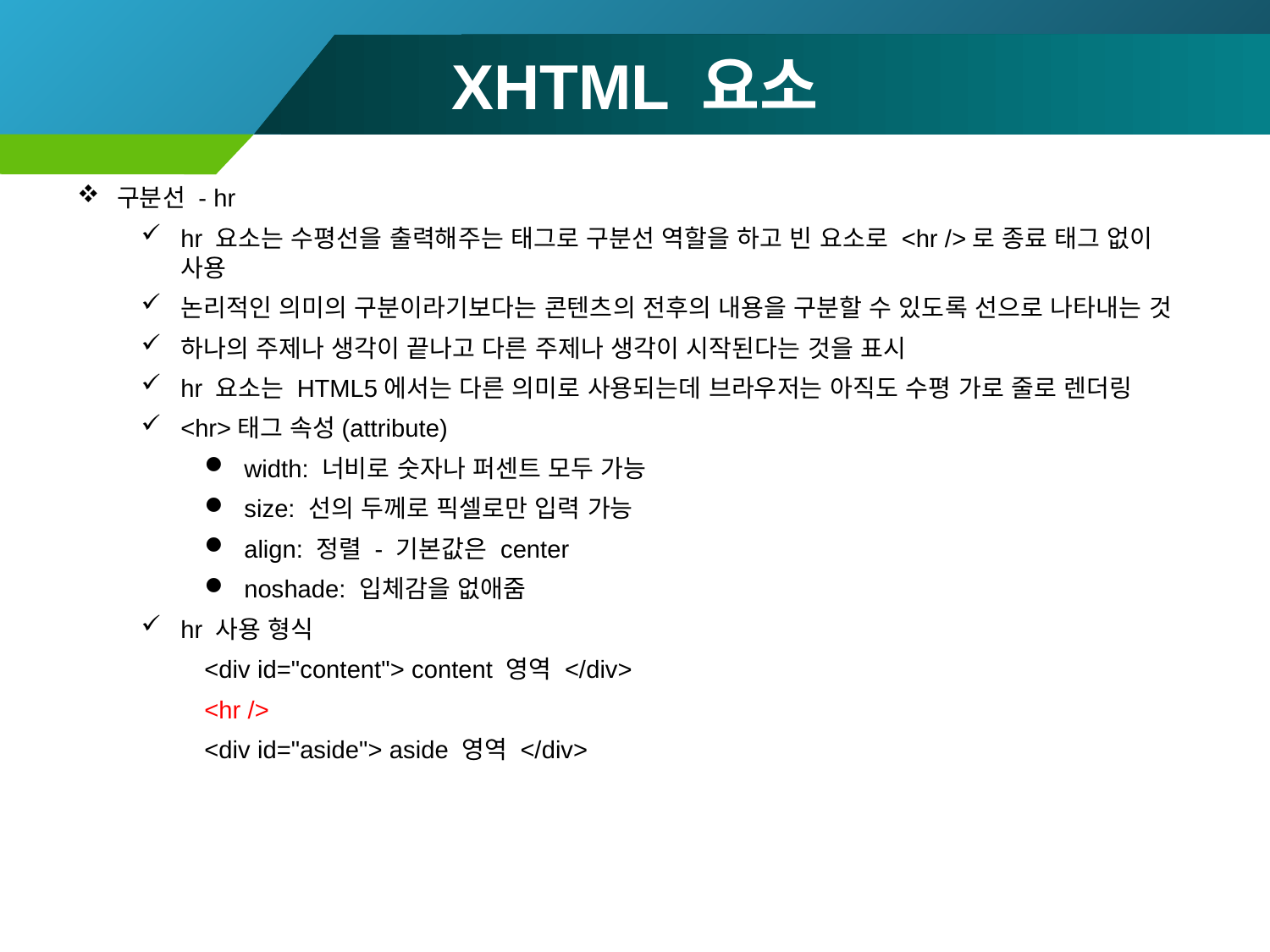

# XHTML 요소
구분선 - hr
hr 요소는 수평선을 출력해주는 태그로 구분선 역할을 하고 빈 요소로 <hr />로 종료 태그 없이 사용
논리적인 의미의 구분이라기보다는 콘텐츠의 전후의 내용을 구분할 수 있도록 선으로 나타내는 것
하나의 주제나 생각이 끝나고 다른 주제나 생각이 시작된다는 것을 표시
hr 요소는 HTML5에서는 다른 의미로 사용되는데 브라우저는 아직도 수평 가로 줄로 렌더링
<hr>태그 속성(attribute)
width: 너비로 숫자나 퍼센트 모두 가능
size: 선의 두께로 픽셀로만 입력 가능
align: 정렬 - 기본값은 center
noshade: 입체감을 없애줌
hr 사용 형식
<div id="content"> content 영역 </div>
<hr />
<div id="aside"> aside 영역 </div>
50